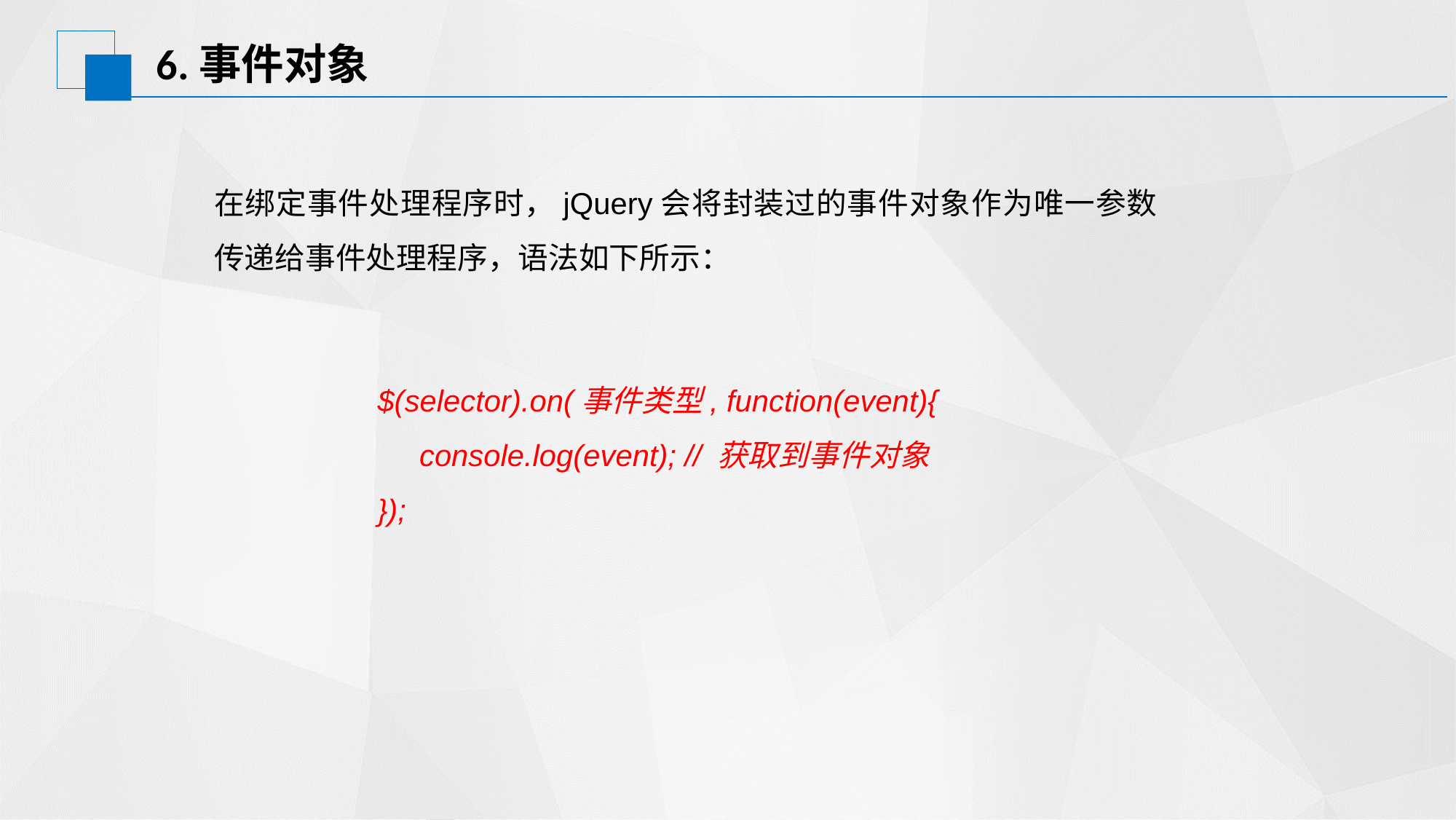

# 6.事件对象
在绑定事件处理程序时，jQuery会将封装过的事件对象作为唯一参数传递给事件处理程序，语法如下所示：
$(selector).on(事件类型, function(event){
     console.log(event); // 获取到事件对象
});